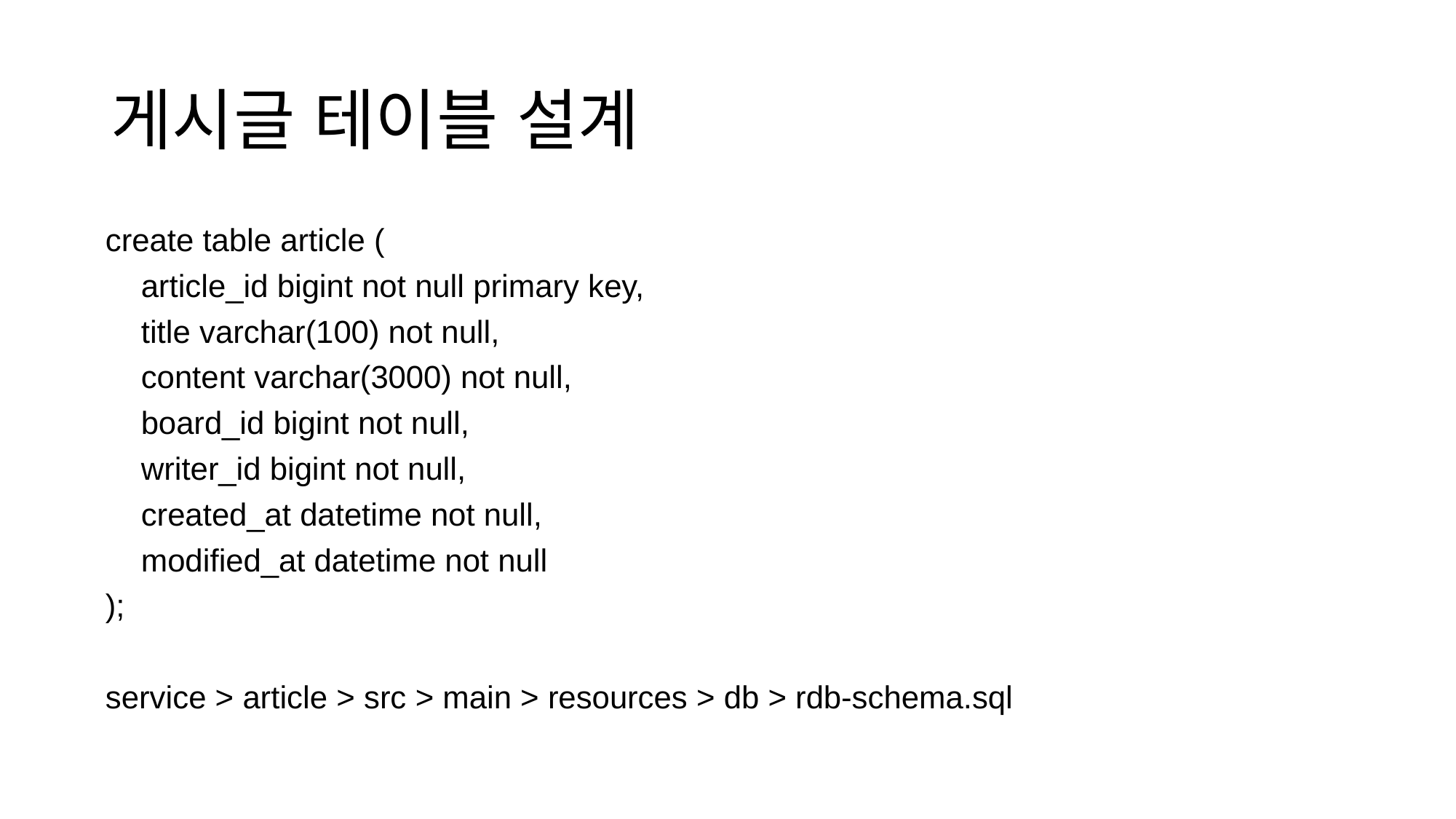

# 게시글 테이블 설계
create table article (
    article_id bigint not null primary key,
    title varchar(100) not null,
    content varchar(3000) not null,
    board_id bigint not null,
    writer_id bigint not null,
    created_at datetime not null,
    modified_at datetime not null
);
service > article > src > main > resources > db > rdb-schema.sql